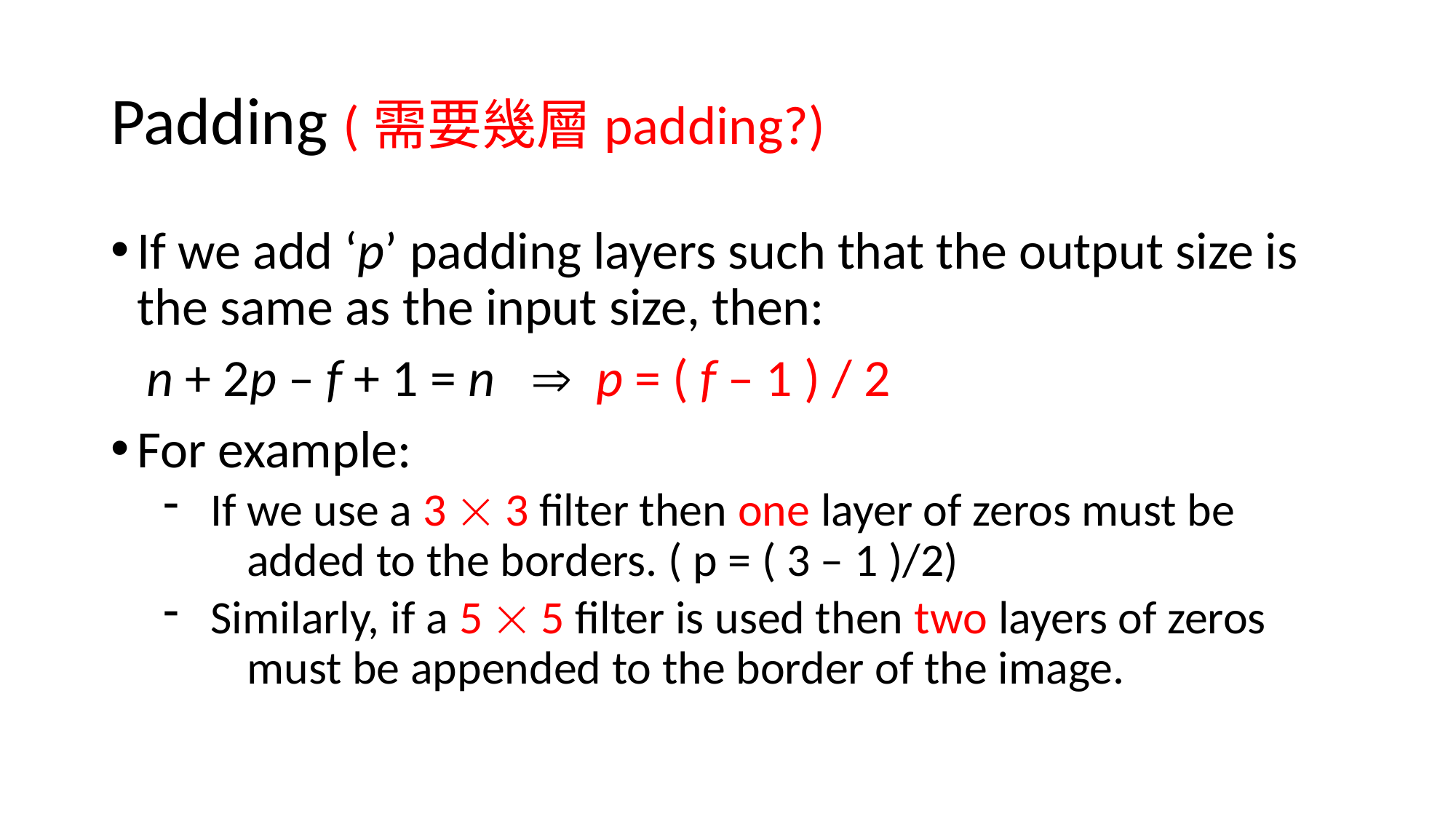

# Padding (需要幾層padding?)
If we add ‘p’ padding layers such that the output size is the same as the input size, then:
   n + 2p – f + 1 = n   ⇒  p = ( f – 1 ) / 2
For example:
  If we use a 3 × 3 filter then one layer of zeros must be    　
　added to the borders. ( p = ( 3 – 1 )/2)
  Similarly, if a 5 × 5 filter is used then two layers of zeros
　must be appended to the border of the image.